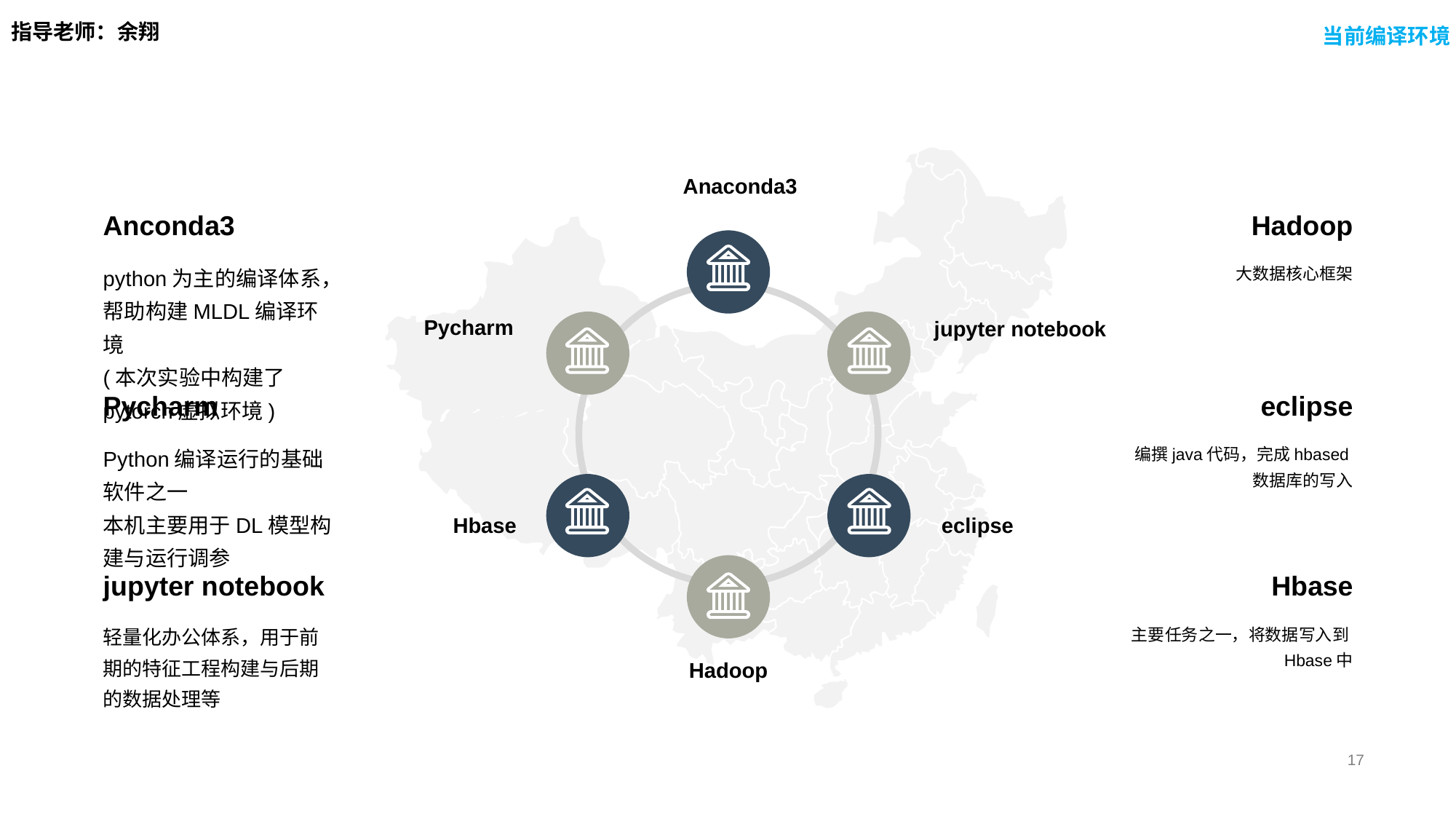

指导老师：余翔
当前编译环境

Anaconda3
Anconda3
Hadoop

python为主的编译体系，帮助构建MLDL编译环境
(本次实验中构建了pytorch虚拟环境)

大数据核心框架

Pycharm
jupyter notebook

Pycharm
eclipse
Python编译运行的基础软件之一
本机主要用于DL模型构建与运行调参
编撰java代码，完成hbased数据库的写入

Hbase
eclipse

jupyter notebook
Hbase

轻量化办公体系，用于前期的特征工程构建与后期的数据处理等
主要任务之一，将数据写入到Hbase中
Hadoop
17